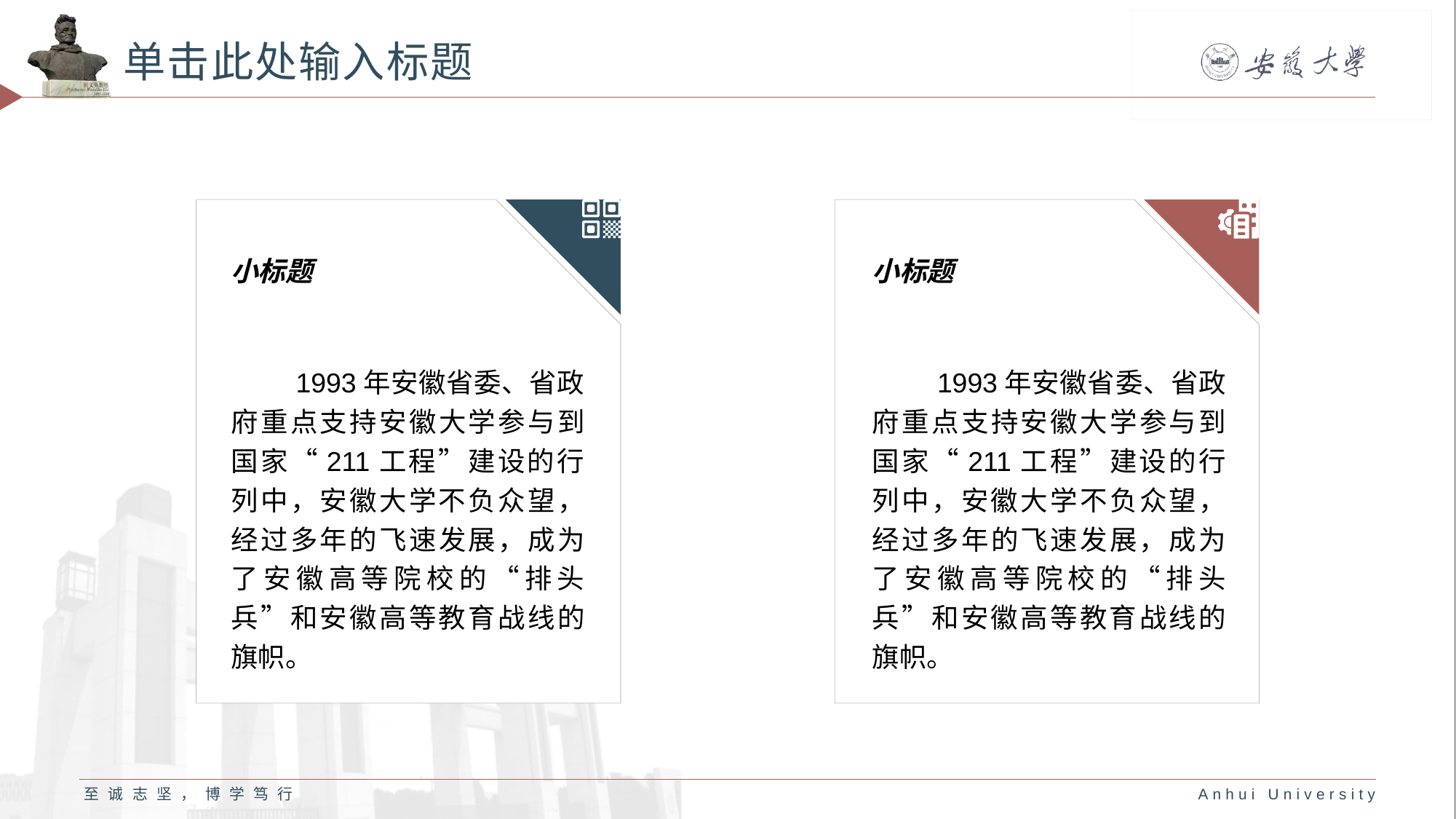

# 单击此处输入标题

小标题
        1993年安徽省委、省政府重点支持安徽大学参与到国家“211工程”建设的行列中，安徽大学不负众望，经过多年的飞速发展，成为了安徽高等院校的“排头兵”和安徽高等教育战线的旗帜。
小标题
        1993年安徽省委、省政府重点支持安徽大学参与到国家“211工程”建设的行列中，安徽大学不负众望，经过多年的飞速发展，成为了安徽高等院校的“排头兵”和安徽高等教育战线的旗帜。